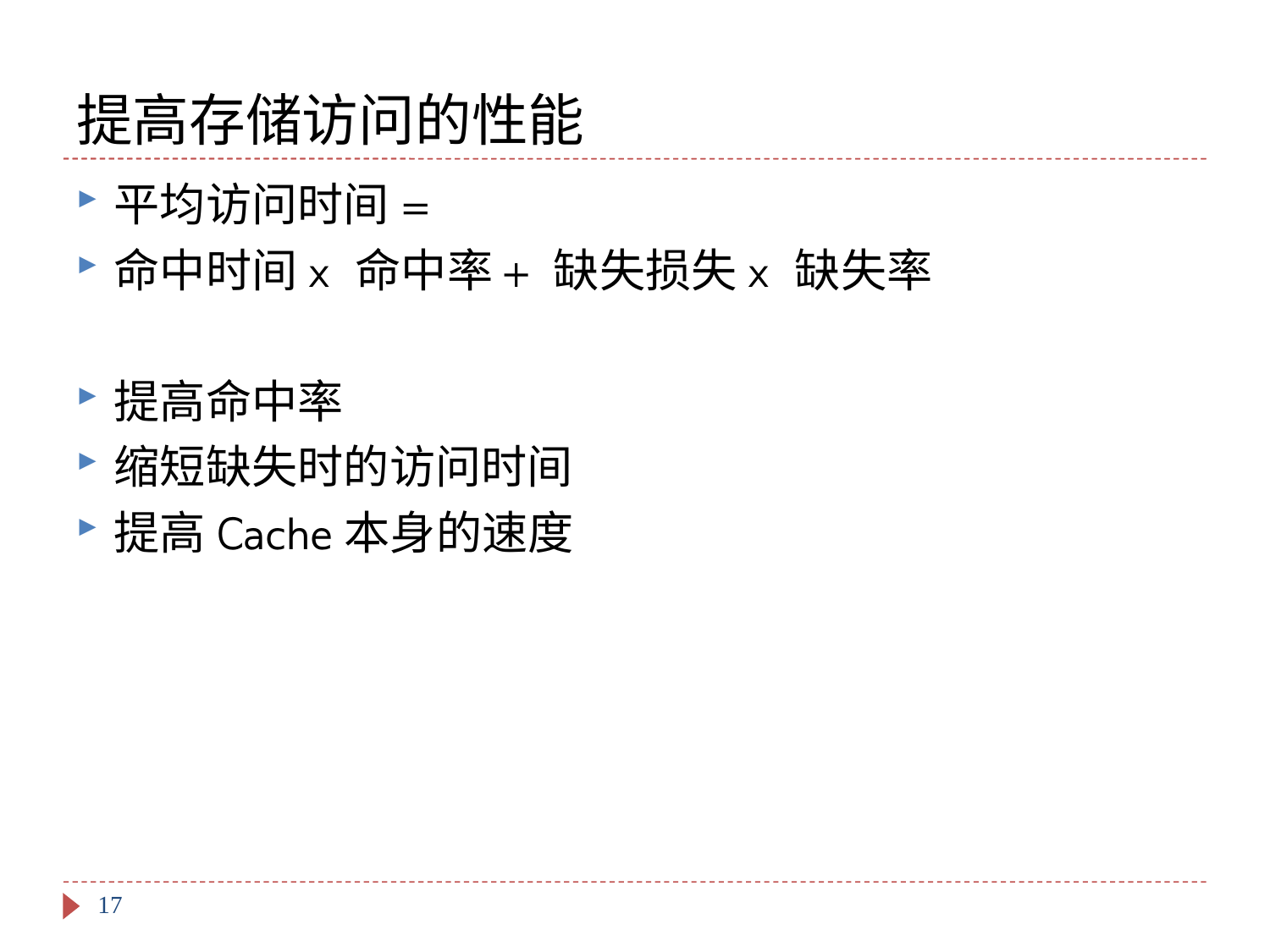

# 提高存储访问的性能
平均访问时间=
命中时间x 命中率+ 缺失损失x 缺失率

提高命中率
缩短缺失时的访问时间
提高Cache本身的速度

17